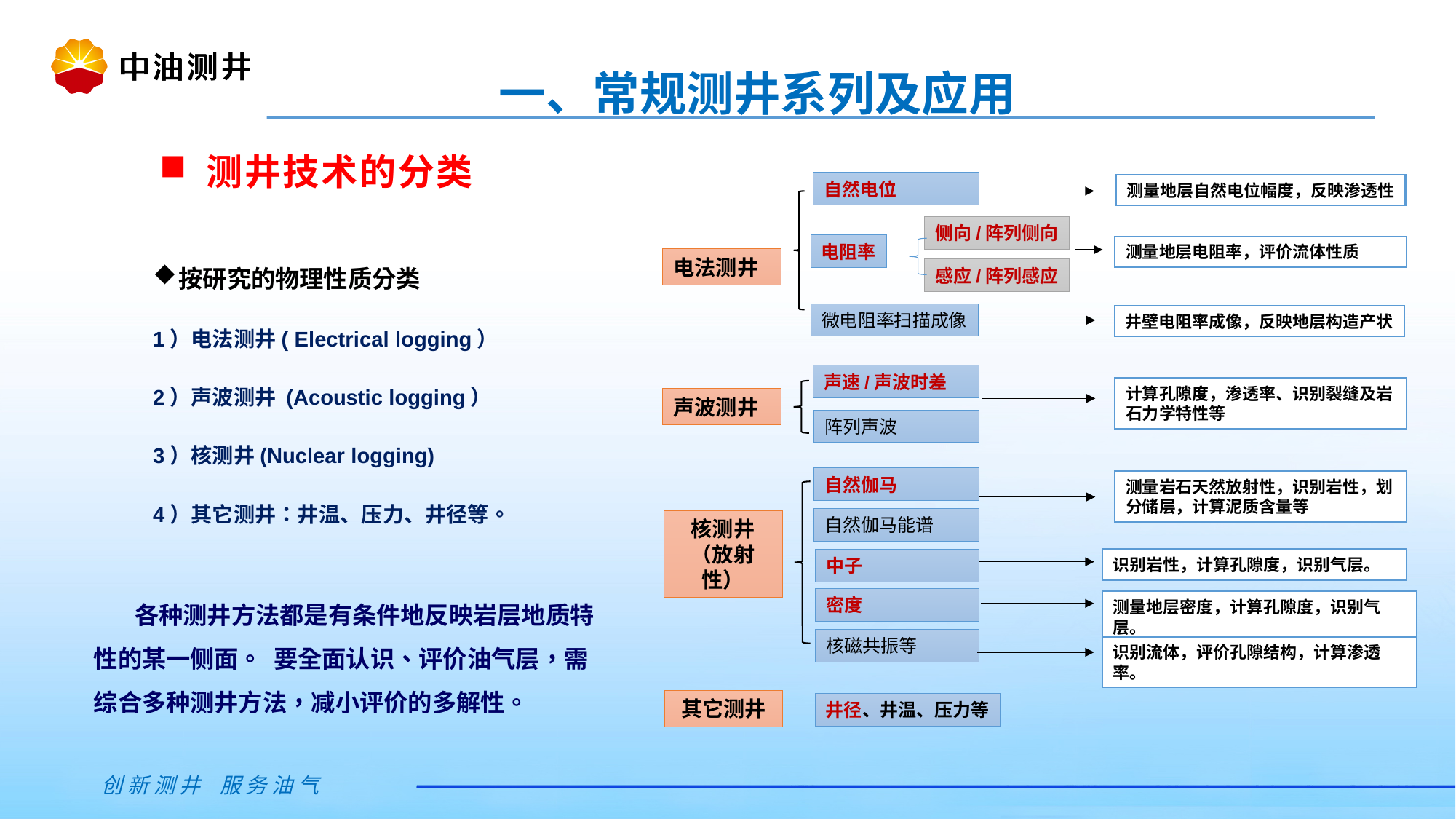

一、常规测井系列及应用
 测井技术的分类
自然电位
测量地层自然电位幅度，反映渗透性

侧向/阵列侧向
按研究的物理性质分类
1）电法测井( Electrical logging）
2）声波测井 (Acoustic logging）
3）核测井(Nuclear logging)
4）其它测井：井温、压力、井径等。
电阻率
测量地层电阻率，评价流体性质

电法测井
感应/阵列感应
微电阻率扫描成像
井壁电阻率成像，反映地层构造产状
声速/声波时差
计算孔隙度，渗透率、识别裂缝及岩石力学特性等

声波测井
阵列声波
自然伽马
测量岩石天然放射性，识别岩性，划分储层，计算泥质含量等

自然伽马能谱
核测井
（放射性）
识别岩性，计算孔隙度，识别气层。
中子
       各种测井方法都是有条件地反映岩层地质特性的某一侧面。  要全面认识、评价油气层，需综合多种测井方法，减小评价的多解性。
密度
测量地层密度，计算孔隙度，识别气层。
核磁共振等
识别流体，评价孔隙结构，计算渗透率。
其它测井
井径、井温、压力等